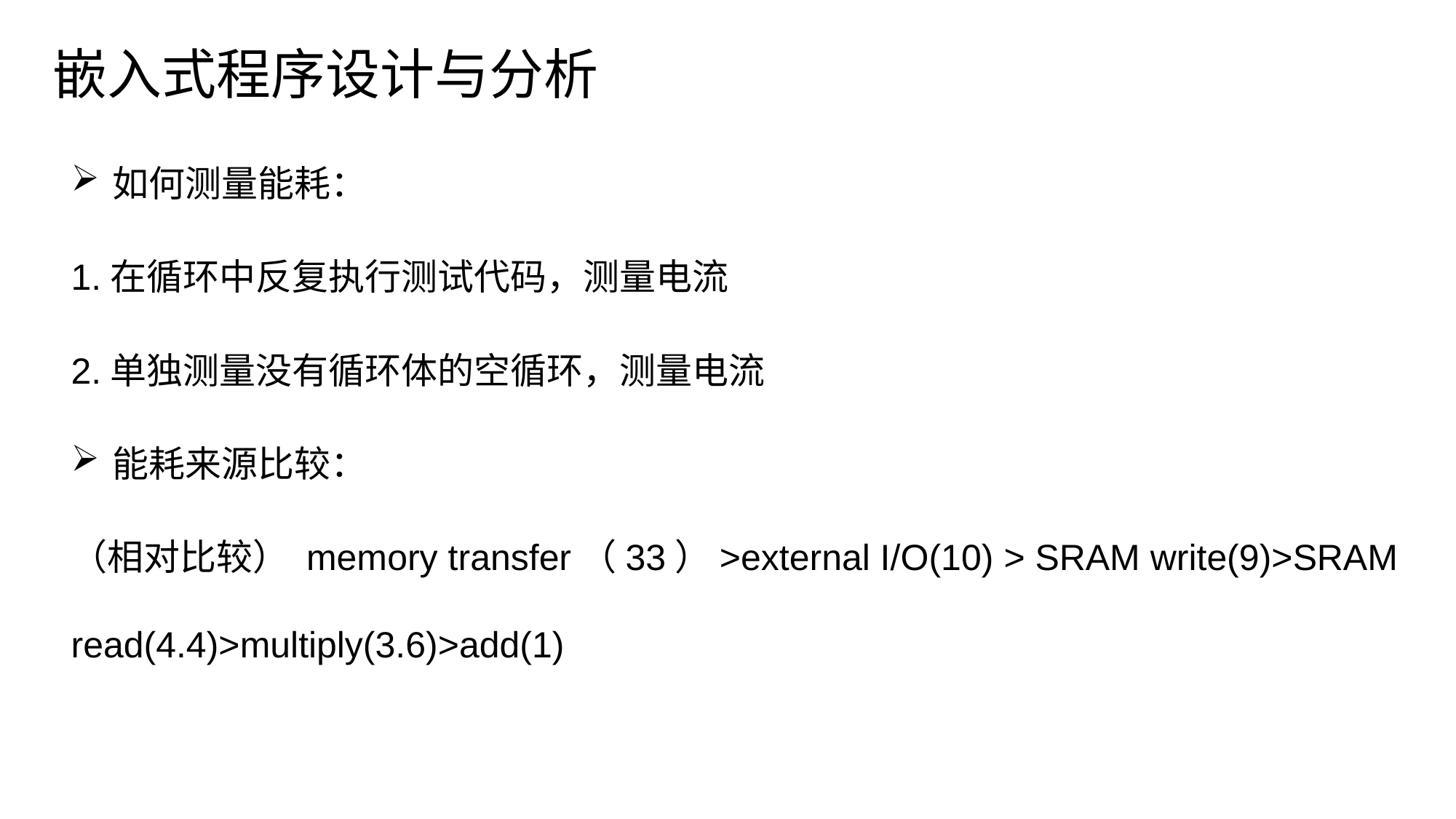

# 嵌入式程序设计与分析
如何测量能耗：
1.在循环中反复执行测试代码，测量电流
2.单独测量没有循环体的空循环，测量电流
能耗来源比较：
（相对比较） memory transfer（33）>external I/O(10) > SRAM write(9)>SRAM read(4.4)>multiply(3.6)>add(1)

31